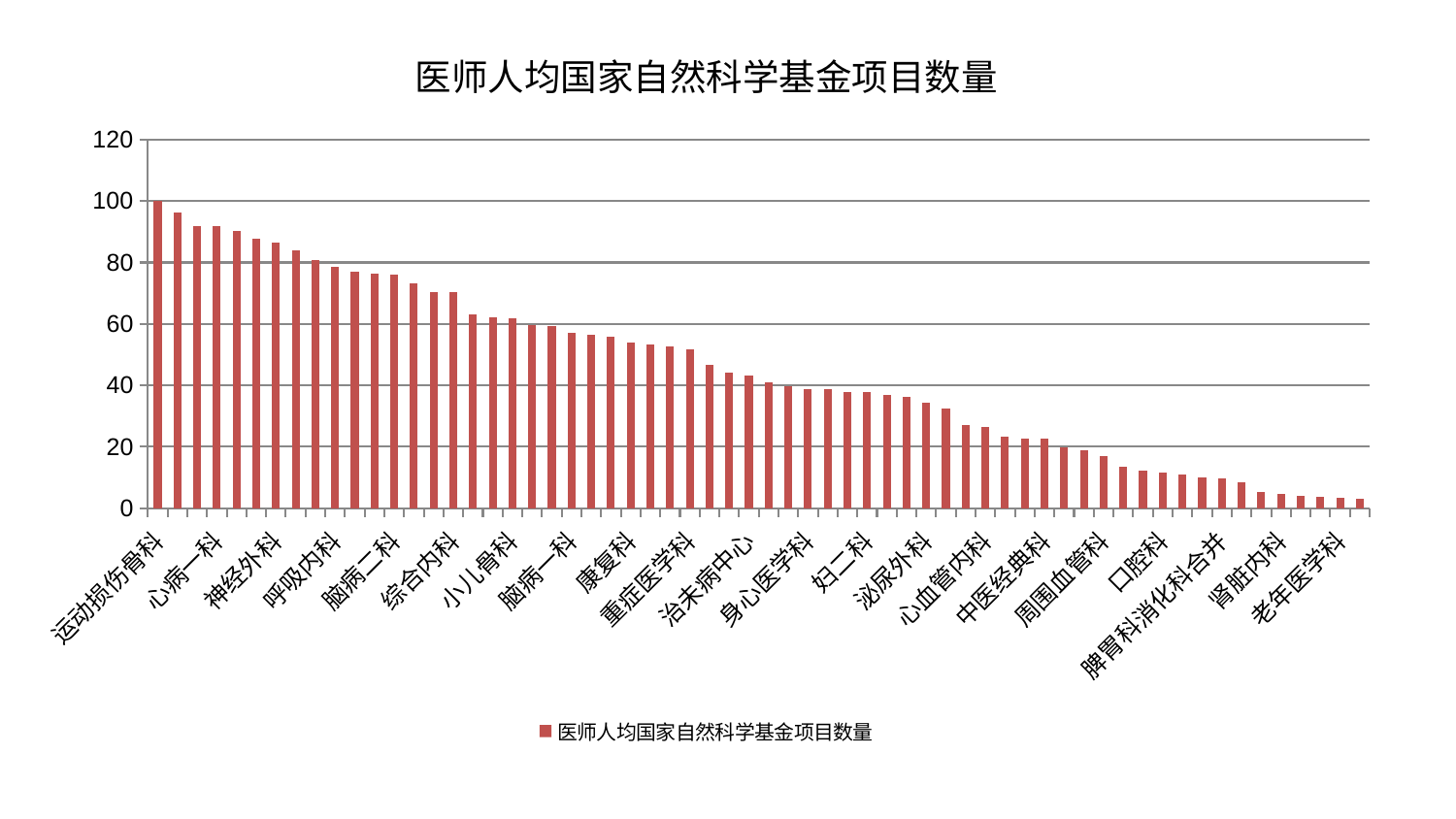

### Chart: 医师人均国家自然科学基金项目数量

| Category | 医师人均国家自然科学基金项目数量 |
|---|---|
| 运动损伤骨科 | 100.0 |
| 东区肾病科 | 96.33084403174 |
| 妇科 | 91.8673237579232 |
| 心病一科 | 91.77208053669726 |
| 脊柱骨科 | 90.26398050602207 |
| 肛肠科 | 87.62815606885998 |
| 神经外科 | 86.41502721246731 |
| 产科 | 84.10461058669564 |
| 消化内科 | 80.80722855332355 |
| 呼吸内科 | 78.5390194464082 |
| 心病三科 | 76.86810014611382 |
| 推拿科 | 76.50283551204642 |
| 脑病二科 | 75.9428929772906 |
| 神经内科 | 73.08933405426122 |
| 男科 | 70.47769100338157 |
| 综合内科 | 70.38009893631285 |
| 普通外科 | 63.2036852613622 |
| 中医外治中心 | 62.305829603434354 |
| 小儿骨科 | 61.762225623673125 |
| 肝胆外科 | 59.516459390283885 |
| 创伤骨科 | 59.23021713256911 |
| 脑病一科 | 57.15503058481059 |
| 皮肤科 | 56.55899439968635 |
| 风湿病科 | 56.00324210536383 |
| 康复科 | 54.084680502652475 |
| 关节骨科 | 53.29805410022895 |
| 血液科 | 52.733499149431225 |
| 重症医学科 | 51.78189021633951 |
| 美容皮肤科 | 46.595876306599614 |
| 眼科 | 44.10910330073667 |
| 治未病中心 | 43.356301258143425 |
| 东区重症医学科 | 40.98048453947046 |
| 胸外科 | 39.881632031465486 |
| 身心医学科 | 38.90770353625711 |
| 微创骨科 | 38.80409320507189 |
| 针灸科 | 37.86491904590761 |
| 妇二科 | 37.71451449455598 |
| 心病四科 | 36.929127643513056 |
| 骨科 | 36.29886732858001 |
| 泌尿外科 | 34.36520703178861 |
| 小儿推拿科 | 32.51150643830124 |
| 儿科 | 26.966627075174113 |
| 心血管内科 | 26.40041211436419 |
| 医院 | 23.21206404644682 |
| 肝病科 | 22.71637547992988 |
| 中医经典科 | 22.55412170370522 |
| 脾胃病科 | 19.921472333632842 |
| 西区重症医学科 | 19.03290964832171 |
| 周围血管科 | 16.82375764011391 |
| 耳鼻喉科 | 13.450551659728806 |
| 显微骨科 | 12.361790617711577 |
| 口腔科 | 11.619506727801188 |
| 肾病科 | 10.840148764418322 |
| 内分泌科 | 9.981951018046532 |
| 脾胃科消化科合并 | 9.769306466671804 |
| 乳腺甲状腺外科 | 8.411812488265477 |
| 妇科妇二科合并 | 5.437764978397469 |
| 肾脏内科 | 4.76487478509948 |
| 肿瘤内科 | 3.999257450762848 |
| 心病二科 | 3.809845211301999 |
| 老年医学科 | 3.278586273115597 |
| 脑病三科 | 3.2032747924823526 |
201